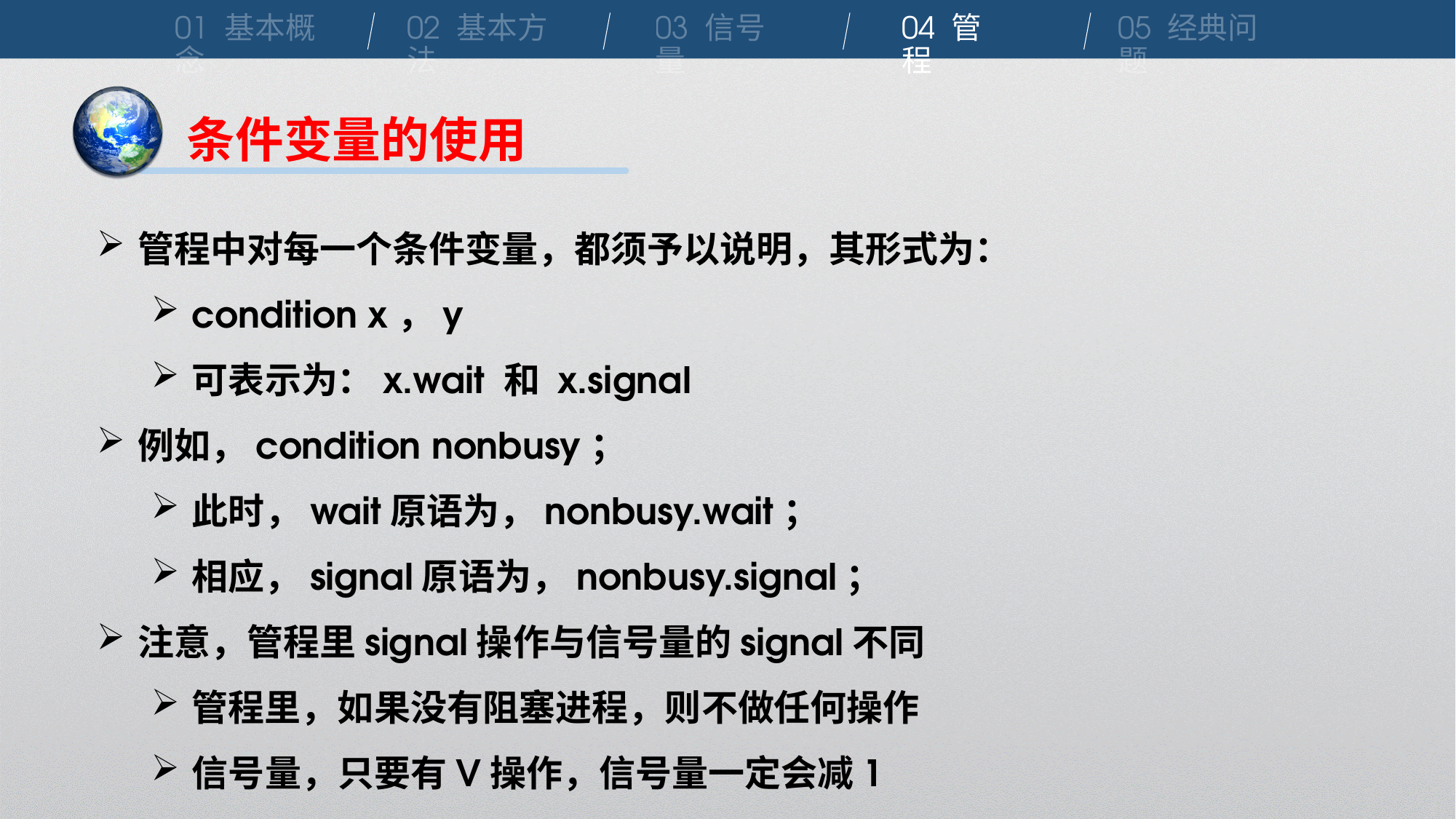

01 基本概念
02 基本方法
03 信号量
04 管程
05 经典问题
条件变量的使用
管程中对每一个条件变量，都须予以说明，其形式为：
condition x，y
可表示为：x.wait 和 x.signal
例如，condition nonbusy；
此时，wait原语为，nonbusy.wait；
相应，signal原语为，nonbusy.signal；
注意，管程里signal操作与信号量的signal不同
管程里，如果没有阻塞进程，则不做任何操作
信号量，只要有V操作，信号量一定会减1